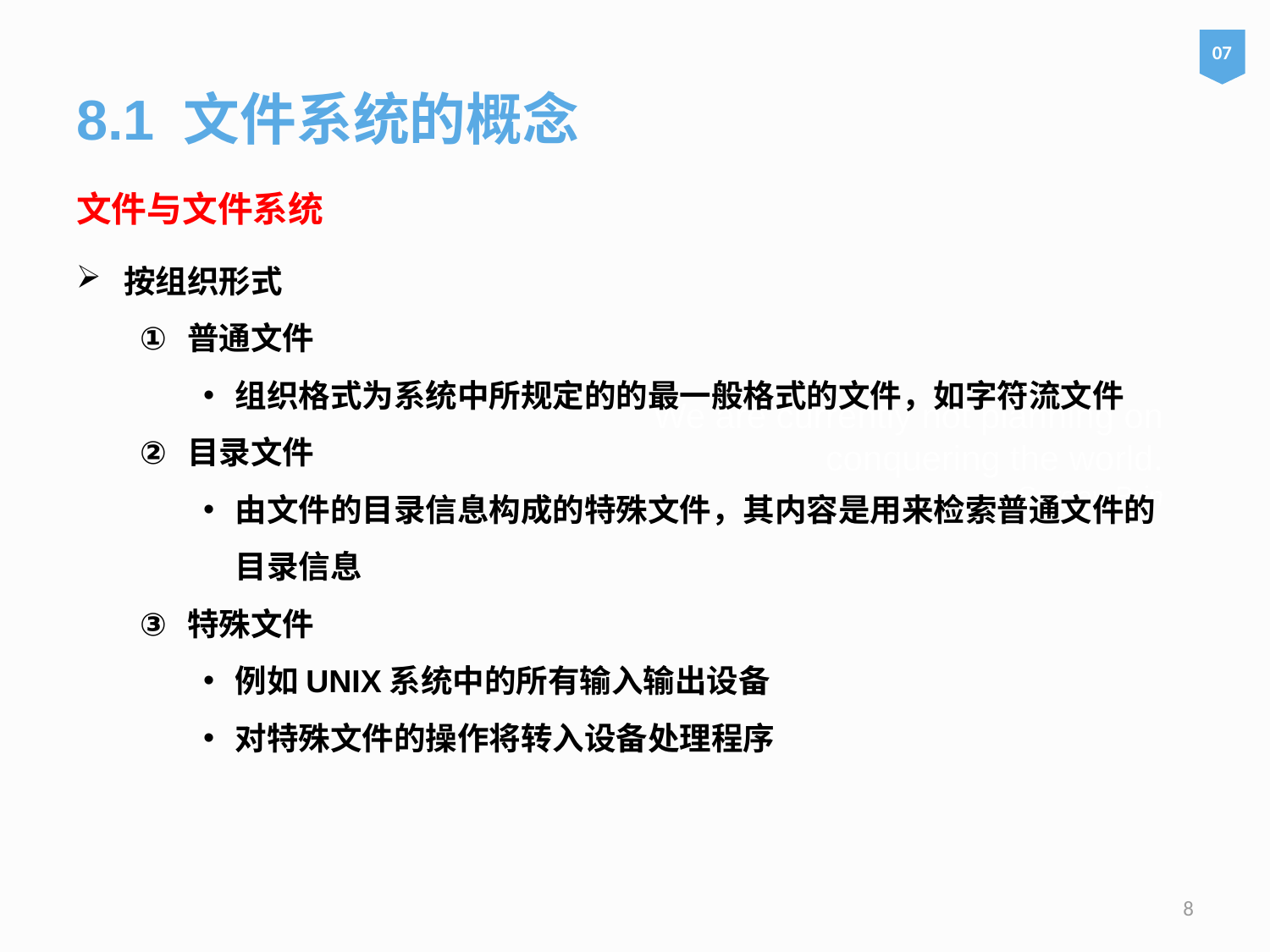

07
8.1 文件系统的概念
文件与文件系统
按组织形式
普通文件
组织格式为系统中所规定的的最一般格式的文件，如字符流文件
目录文件
由文件的目录信息构成的特殊文件，其内容是用来检索普通文件的目录信息
特殊文件
例如UNIX系统中的所有输入输出设备
对特殊文件的操作将转入设备处理程序

# We are currently not planning on conquering the world. – Sergey Brin
8